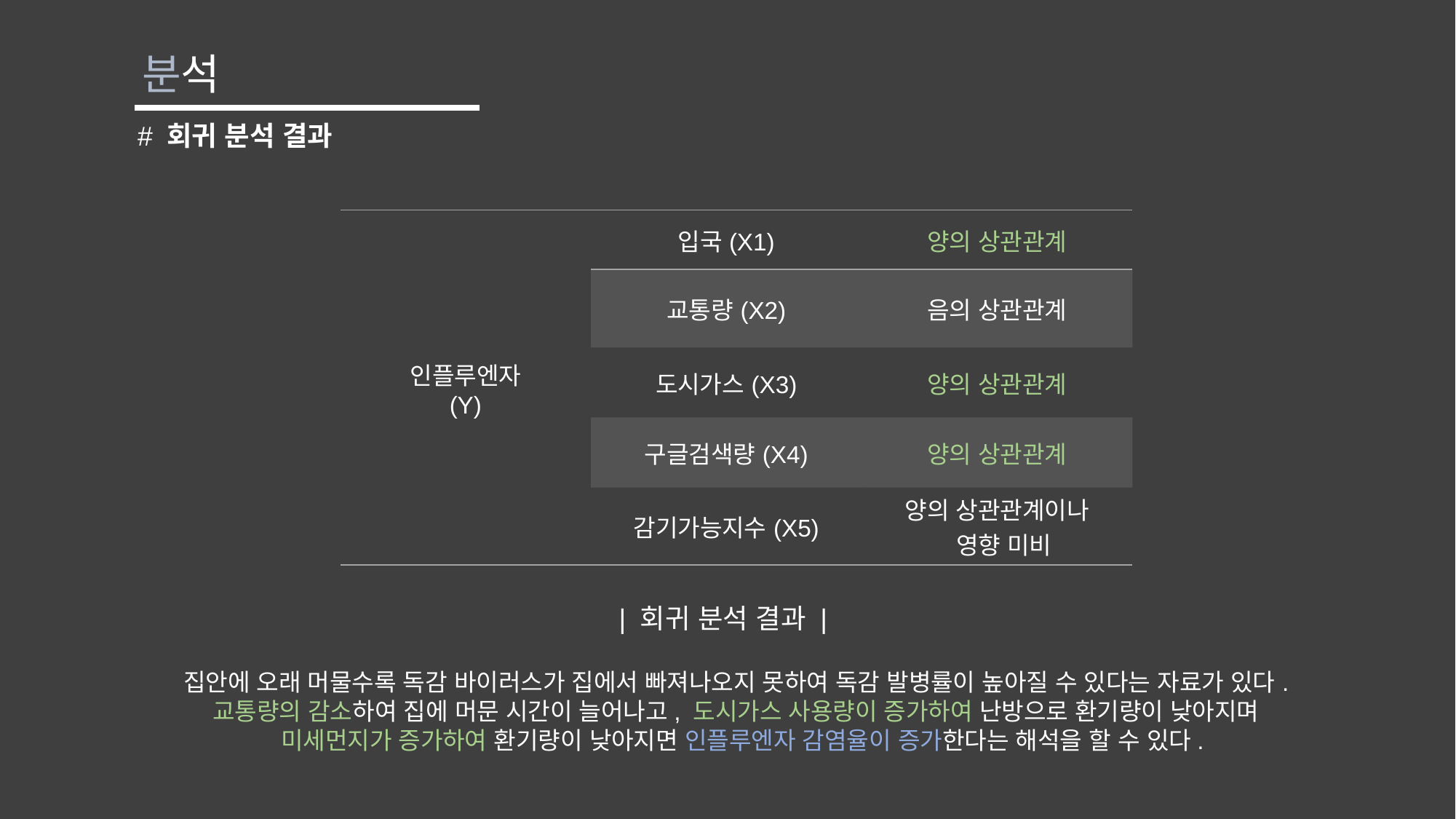

분석
# 회귀 분석 결과
| 인플루엔자 (Y) | 입국(X1) | 양의 상관관계 |
| --- | --- | --- |
|  | 교통량(X2) | 음의 상관관계 |
|  | 도시가스(X3) | 양의 상관관계 |
|  | 구글검색량(X4) | 양의 상관관계 |
|  | 감기가능지수(X5) | 양의 상관관계이나 영향 미비 |
| 회귀 분석 결과 |
집안에 오래 머물수록 독감 바이러스가 집에서 빠져나오지 못하여 독감 발병률이 높아질 수 있다는 자료가 있다. 교통량의 감소하여 집에 머문 시간이 늘어나고, 도시가스 사용량이 증가하여 난방으로 환기량이 낮아지며
 미세먼지가 증가하여 환기량이 낮아지면 인플루엔자 감염율이 증가한다는 해석을 할 수 있다.